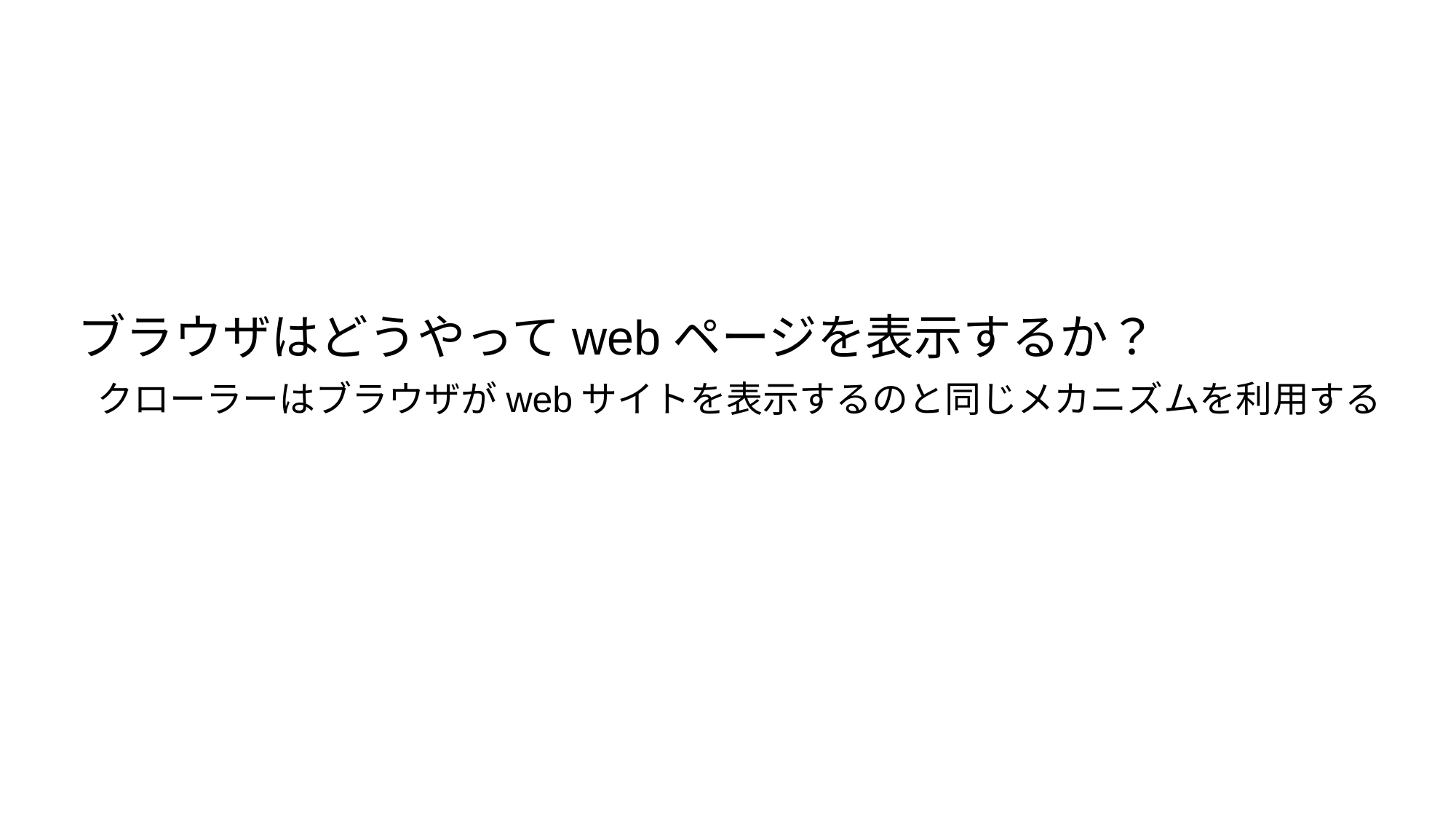

ブラウザはどうやってwebページを表示するか？
クローラーはブラウザがwebサイトを表示するのと同じメカニズムを利用する